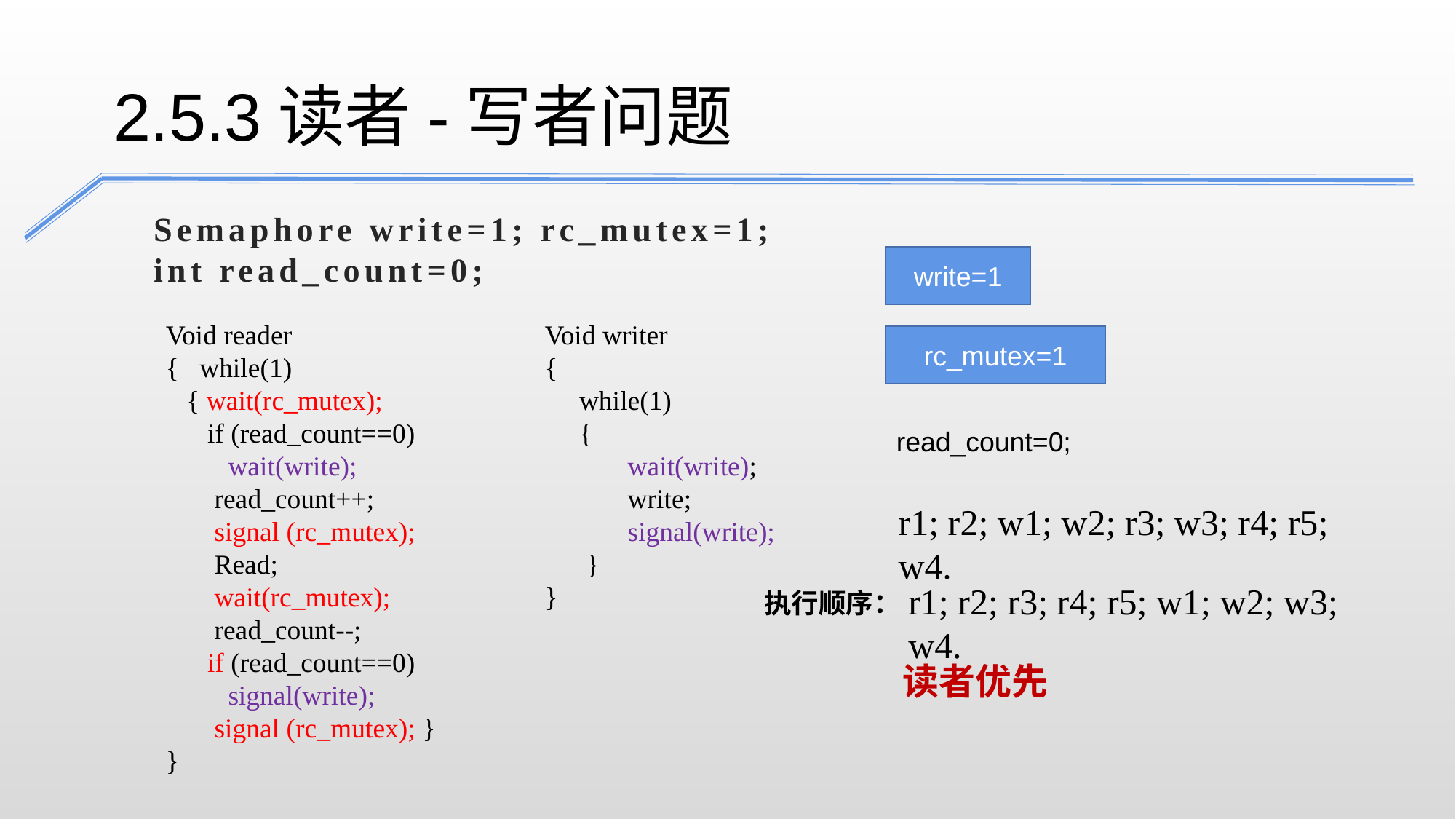

2.5.3读者-写者问题
# Semaphore write=1; rc_mutex=1; int read_count=0;
write=1
Void reader
{   while(1)
   { wait(rc_mutex);
      if (read_count==0)
         wait(write);
       read_count++;
       signal (rc_mutex);
       Read;
       wait(rc_mutex);
       read_count--;
      if (read_count==0)
         signal(write);
       signal (rc_mutex); }
}
Void writer
{
     while(1)
     {
            wait(write);
            write;
            signal(write);
      }
}
rc_mutex=1
read_count=0;
r1; r2; w1; w2; r3; w3; r4; r5; w4.
r1; r2; r3; r4; r5; w1; w2; w3; w4.
执行顺序：

读者优先